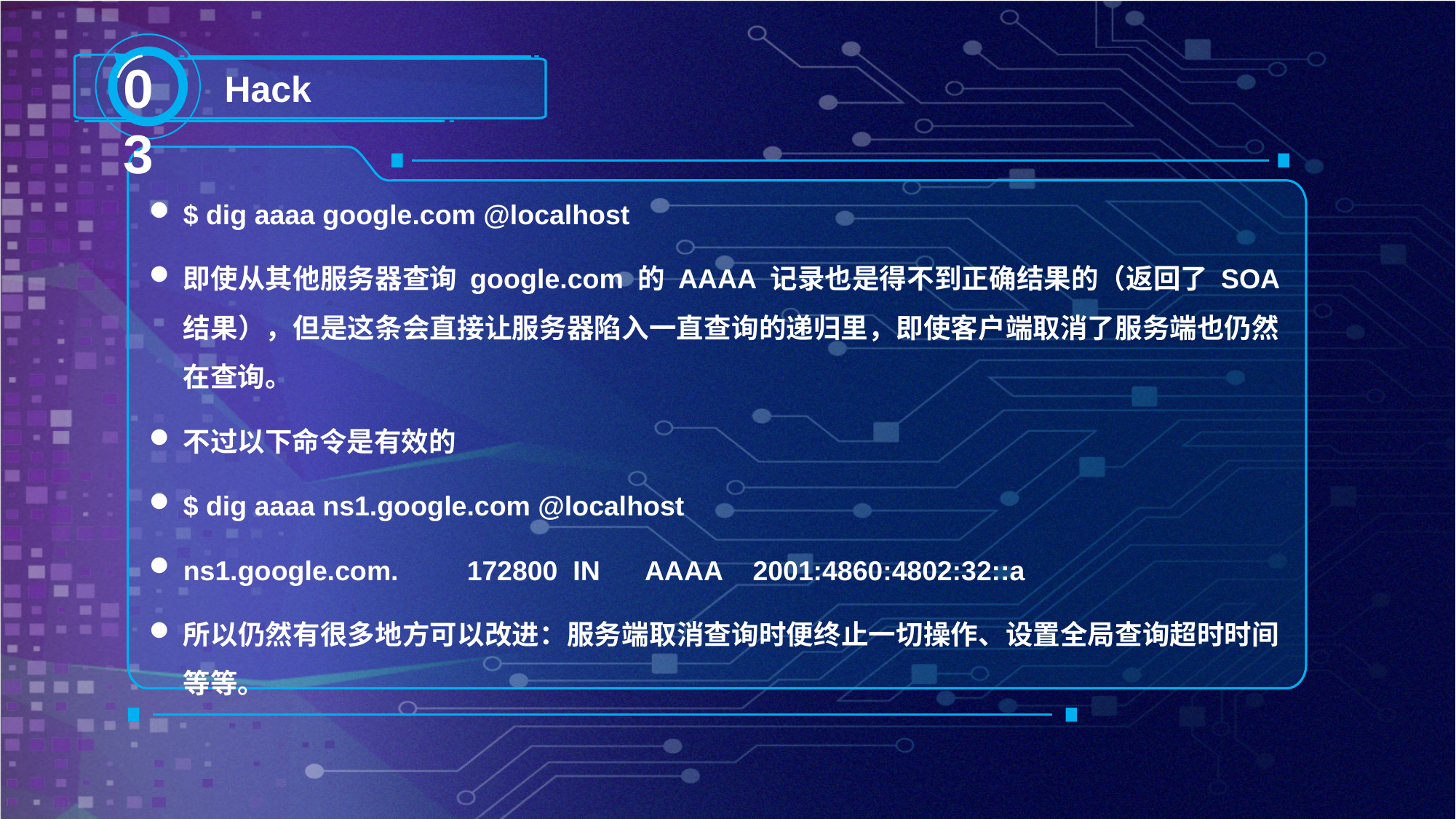

03

Hack

$ dig aaaa google.com @localhost
即使从其他服务器查询 google.com 的 AAAA 记录也是得不到正确结果的（返回了 SOA 结果），但是这条会直接让服务器陷入一直查询的递归里，即使客户端取消了服务端也仍然在查询。
不过以下命令是有效的
$ dig aaaa ns1.google.com @localhost
ns1.google.com.         172800  IN      AAAA    2001:4860:4802:32::a
所以仍然有很多地方可以改进：服务端取消查询时便终止一切操作、设置全局查询超时时间等等。